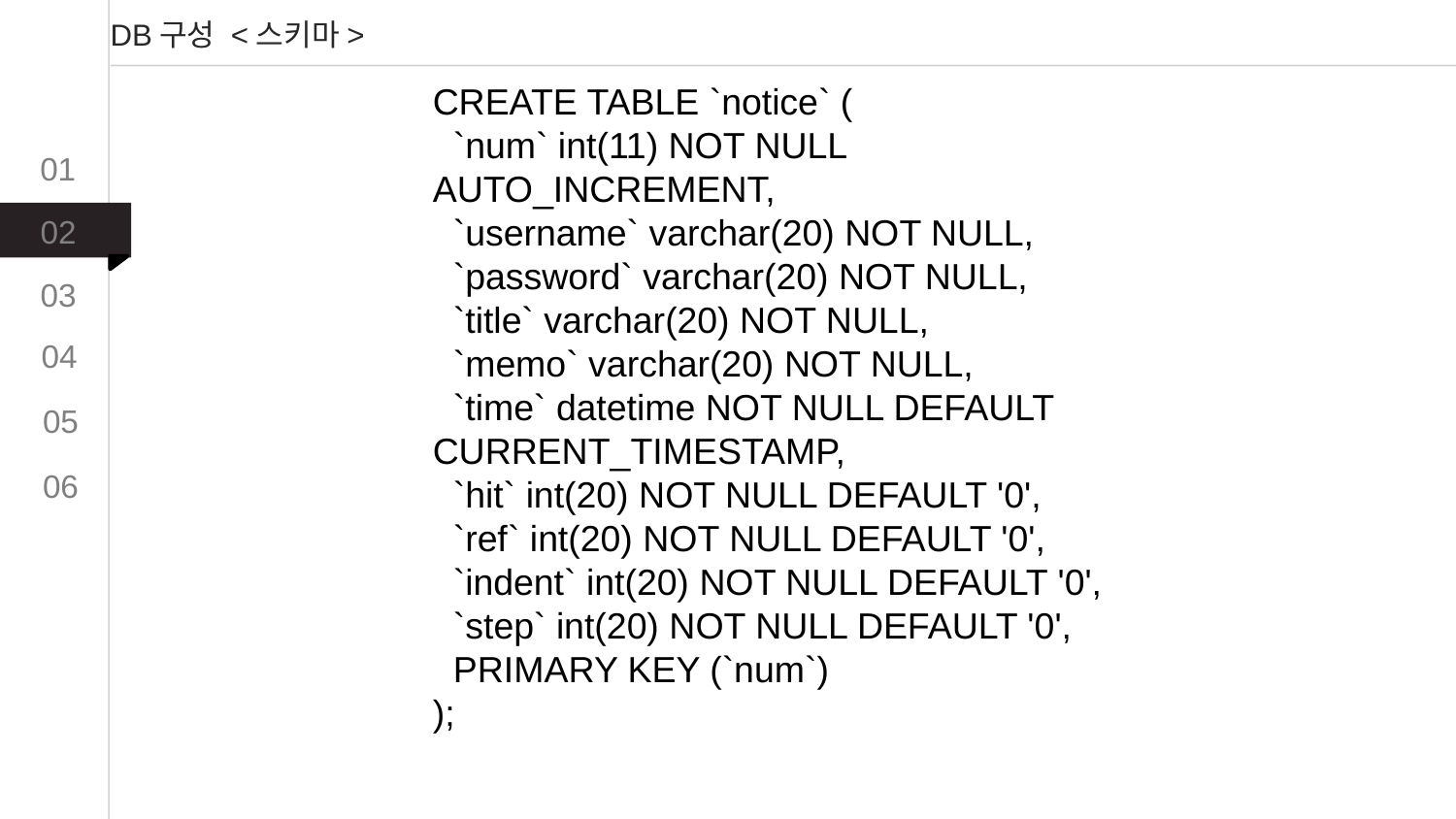

DB구성 <스키마>
CREATE TABLE `notice` (
  `num` int(11) NOT NULL AUTO_INCREMENT,
  `username` varchar(20) NOT NULL,
  `password` varchar(20) NOT NULL,
  `title` varchar(20) NOT NULL,
  `memo` varchar(20) NOT NULL,
  `time` datetime NOT NULL DEFAULT CURRENT_TIMESTAMP,
  `hit` int(20) NOT NULL DEFAULT '0',
  `ref` int(20) NOT NULL DEFAULT '0',
  `indent` int(20) NOT NULL DEFAULT '0',
  `step` int(20) NOT NULL DEFAULT '0',
  PRIMARY KEY (`num`)
);
01

02

03
04
05
06